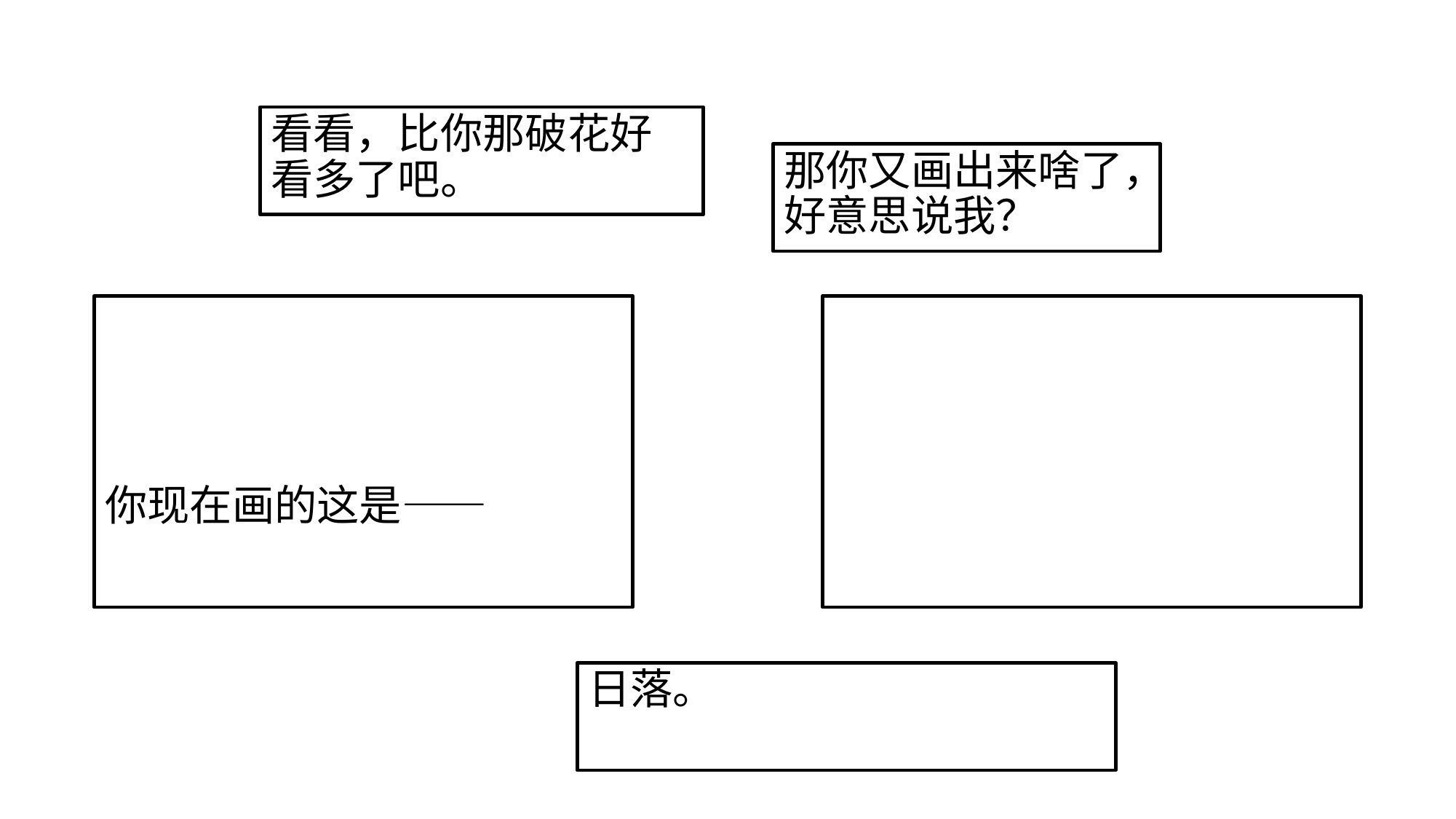

看看，比你那破花好看多了吧。
那你又画出来啥了，好意思说我？
……活久点。
花不就这样嘛，总得枯的。
吕舒音？今天来得好早。
你现在画的这是——

日落。